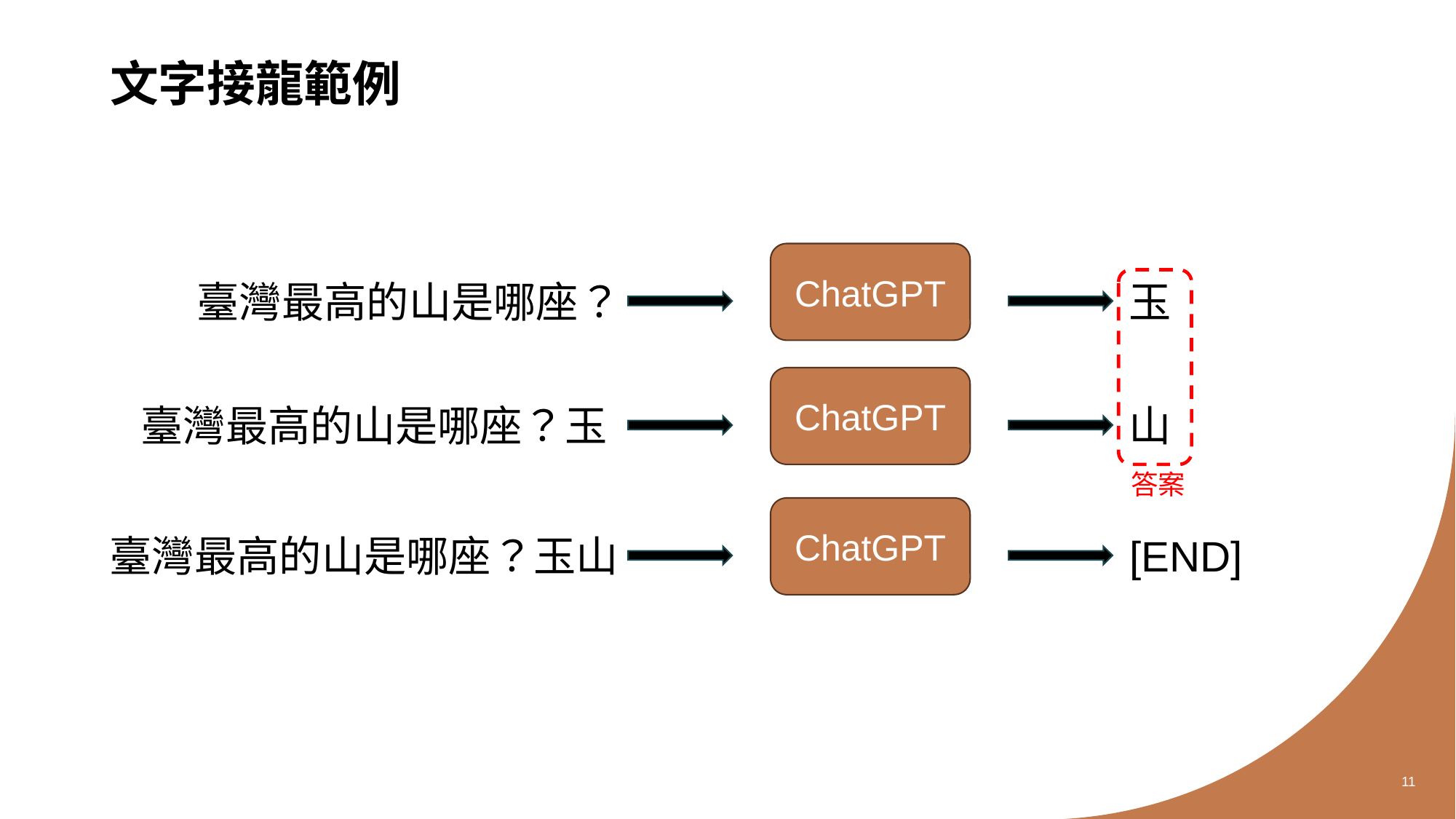

# 文字接龍範例
ChatGPT
玉

臺灣最高的山是哪座？

ChatGPT
臺灣最高的山是哪座？玉
山

答案
ChatGPT
臺灣最高的山是哪座？玉山
[END]

11